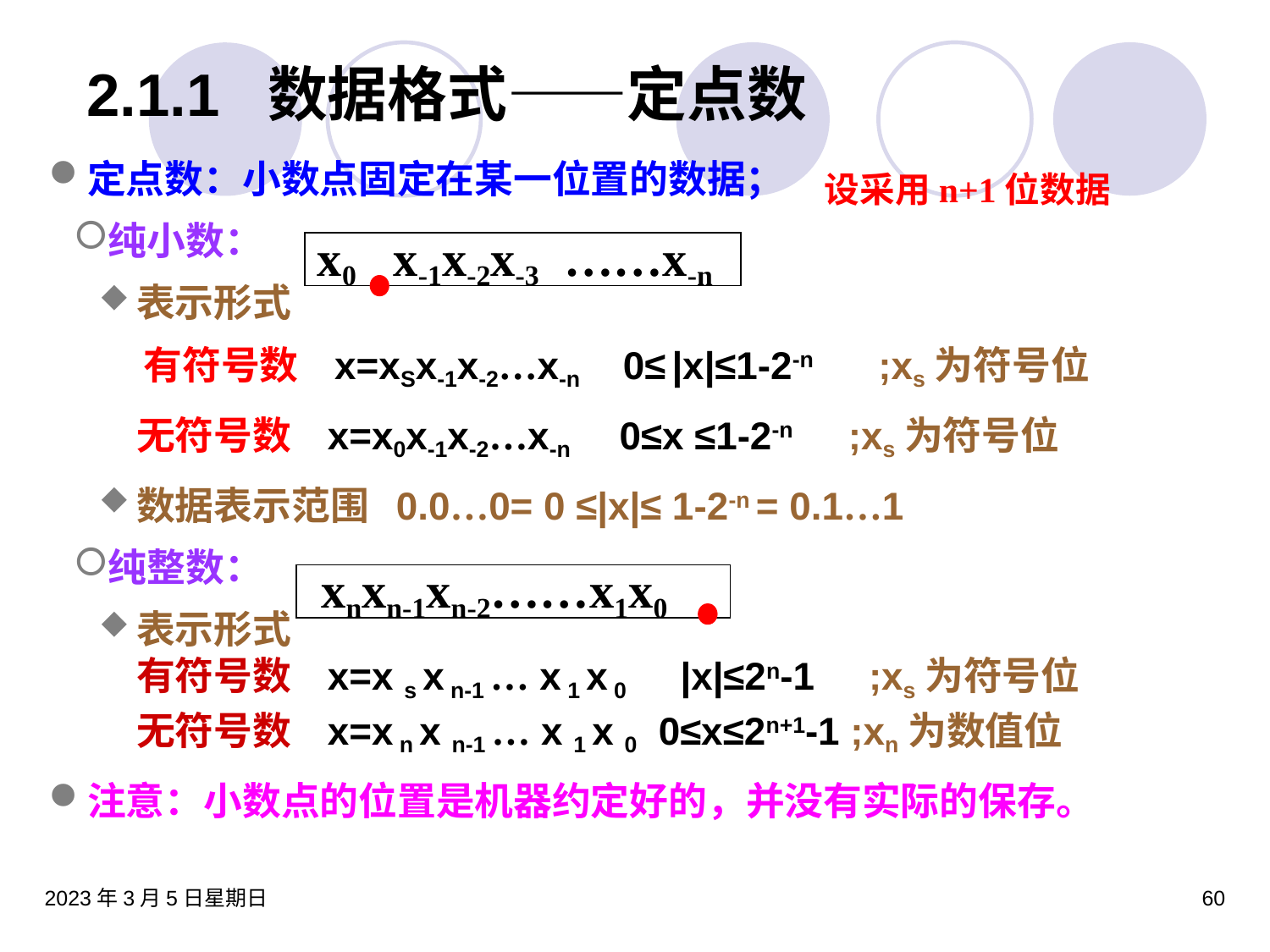

# 2.1.1  数据格式——定点数
定点数：小数点固定在某一位置的数据；
纯小数：
表示形式
    有符号数   x=xSx-1x-2…x-n       0≤ |x|≤1-2-n      ;xs为符号位
	无符号数   x=x0x-1x-2…x-n        0≤x ≤1-2-n         ;xs为符号位
数据表示范围  0.0…0= 0 ≤|x|≤ 1-2-n = 0.1…1
纯整数：
表示形式
有符号数   x=x s x n-1 … x 1 x 0     |x|≤2n-1     ;xs为符号位
无符号数   x=x n x n-1 … x 1 x 0  0≤x≤2n+1-1 ;xn为数值位
注意：小数点的位置是机器约定好的，并没有实际的保存。
设采用n+1位数据
x0   x-1x-2x-3  ……x-n

 xnxn-1xn-2……x1x0

2023年3月5日星期日
60